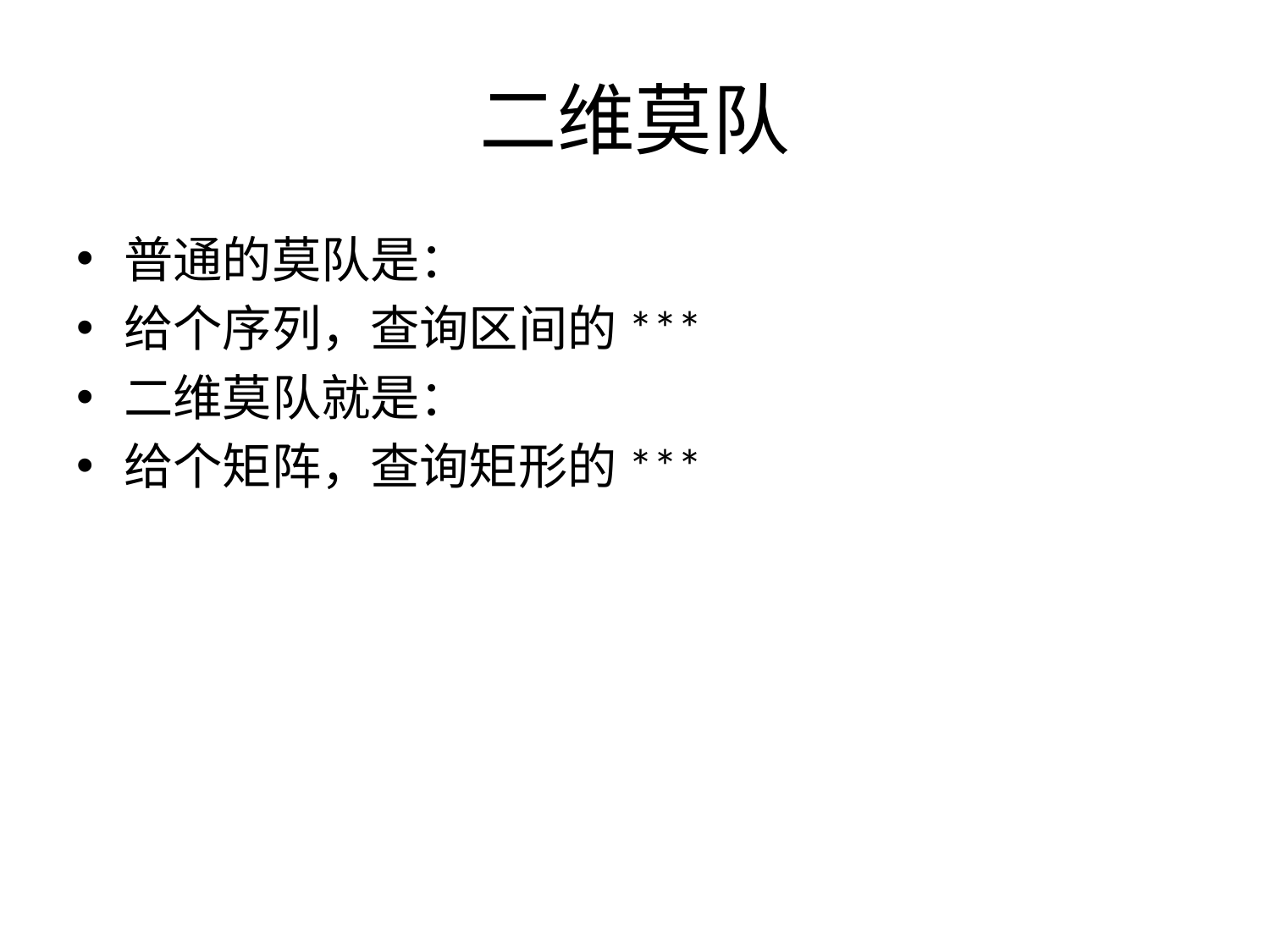

# 二维莫队
普通的莫队是：
给个序列，查询区间的***
二维莫队就是：
给个矩阵，查询矩形的***